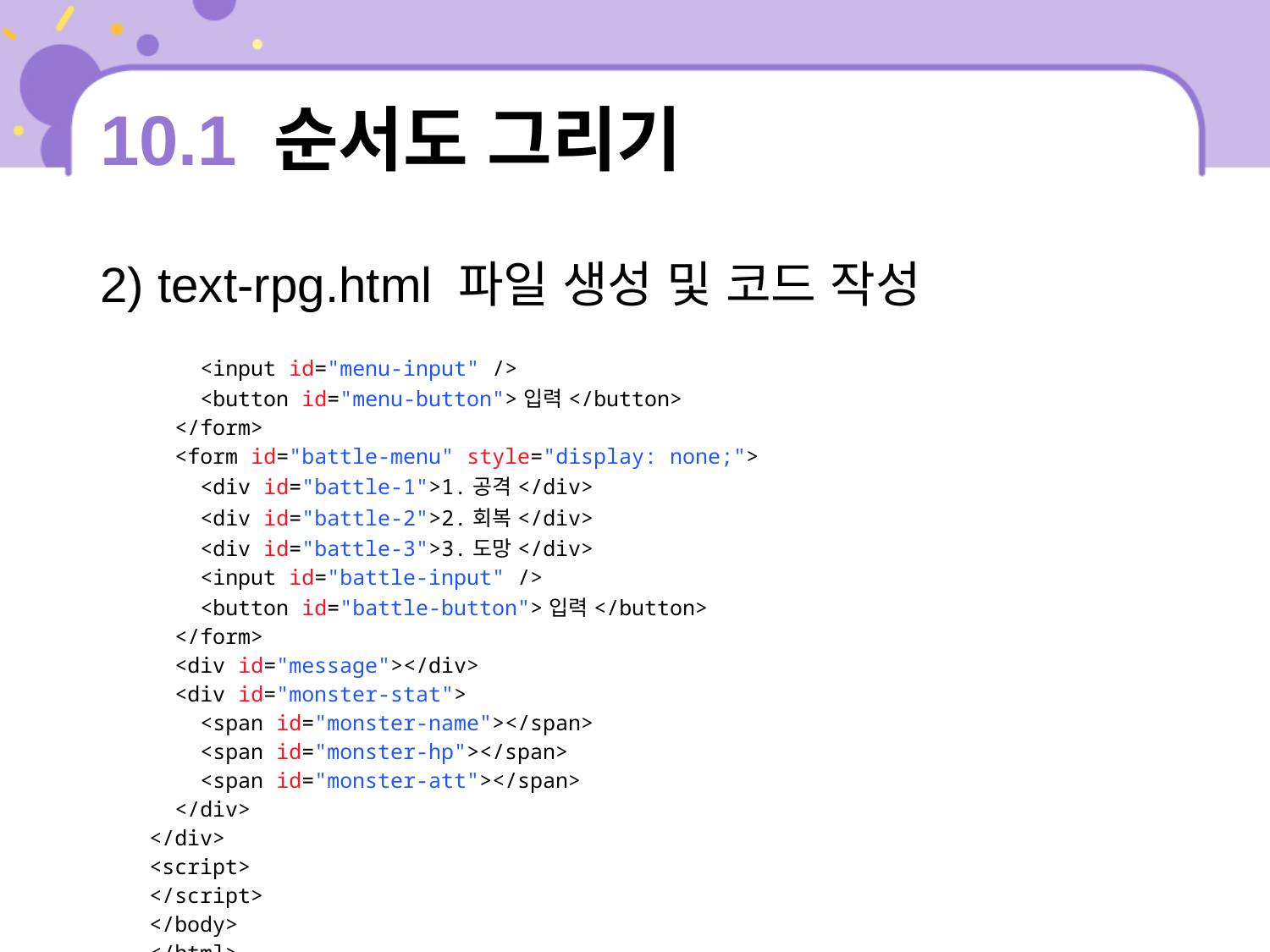

# 10.1 순서도 그리기
2) text-rpg.html 파일 생성 및 코드 작성
| <input id="menu-input" /> <button id="menu-button">입력</button> </form> <form id="battle-menu" style="display: none;"> <div id="battle-1">1.공격</div> <div id="battle-2">2.회복</div> <div id="battle-3">3.도망</div> <input id="battle-input" /> <button id="battle-button">입력</button> </form> <div id="message"></div> <div id="monster-stat"> <span id="monster-name"></span> <span id="monster-hp"></span> <span id="monster-att"></span> </div> </div> <script> </script> </body> </html> |
| --- |